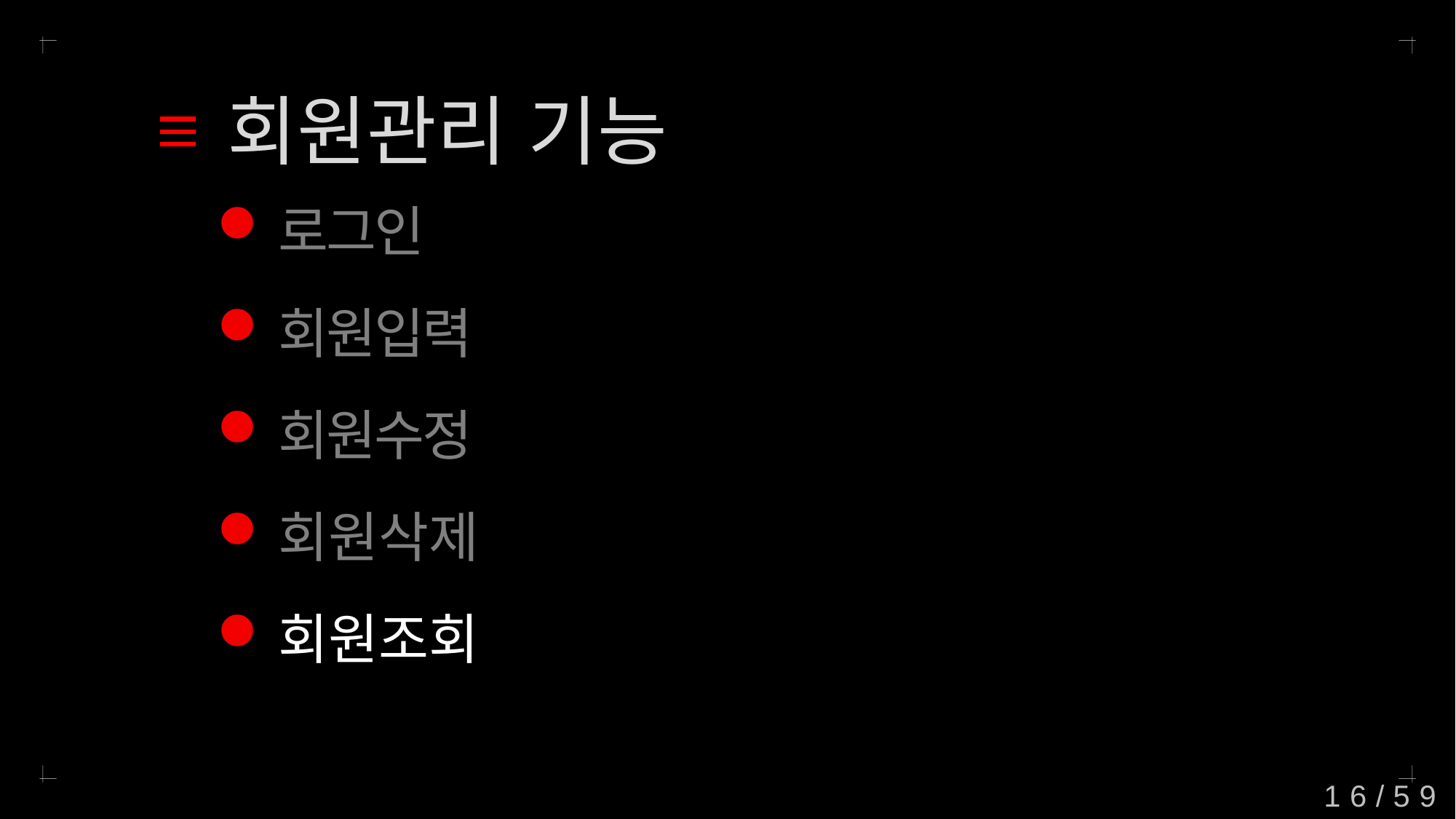

회원관리 기능
로그인

회원입력

회원수정

회원삭제

회원조회

16/59